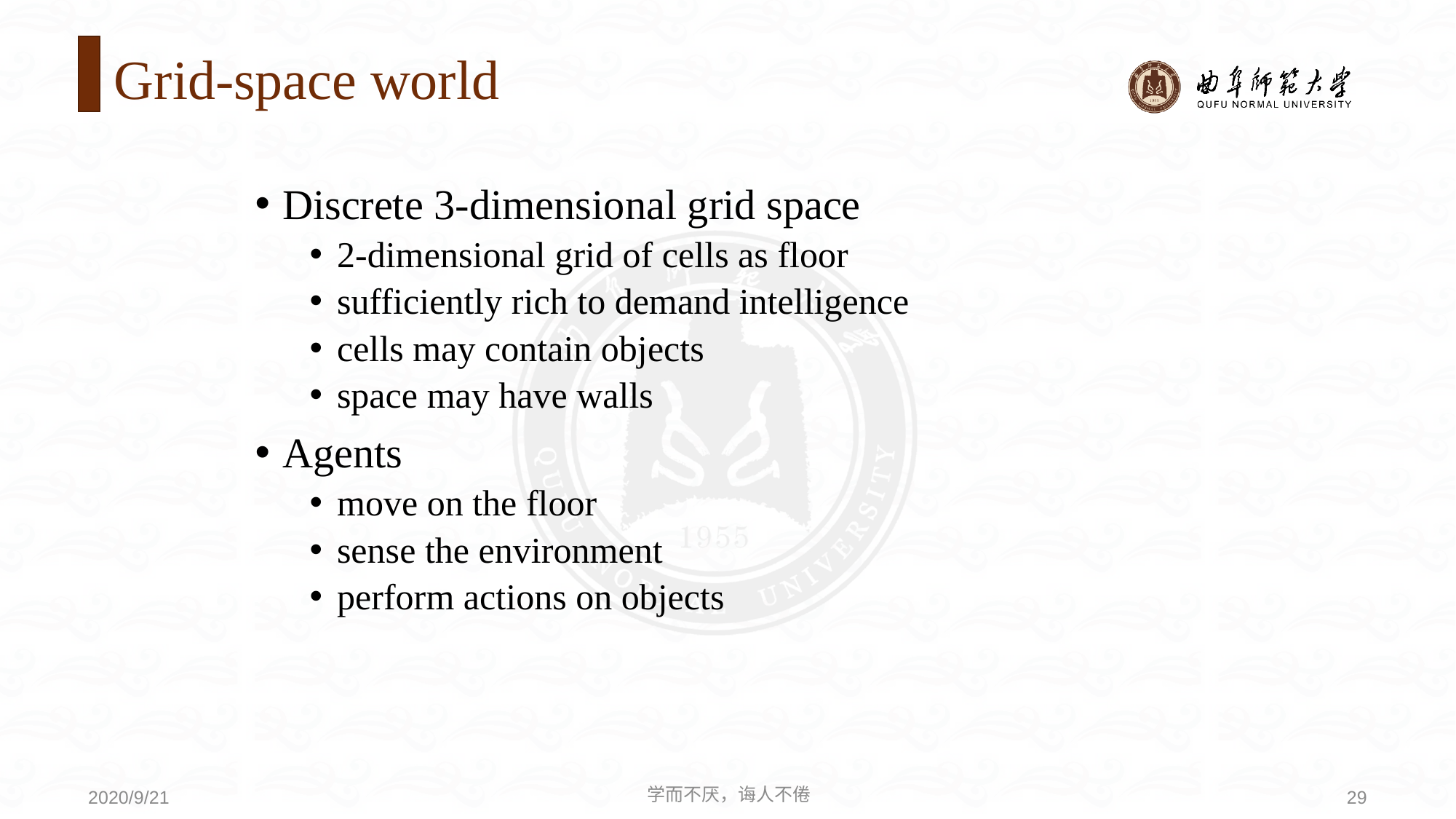

# Grid-space world
Discrete 3-dimensional grid space
2-dimensional grid of cells as floor
sufficiently rich to demand intelligence
cells may contain objects
space may have walls
Agents
move on the floor
sense the environment
perform actions on objects
学而不厌，诲人不倦
29
2020/9/21